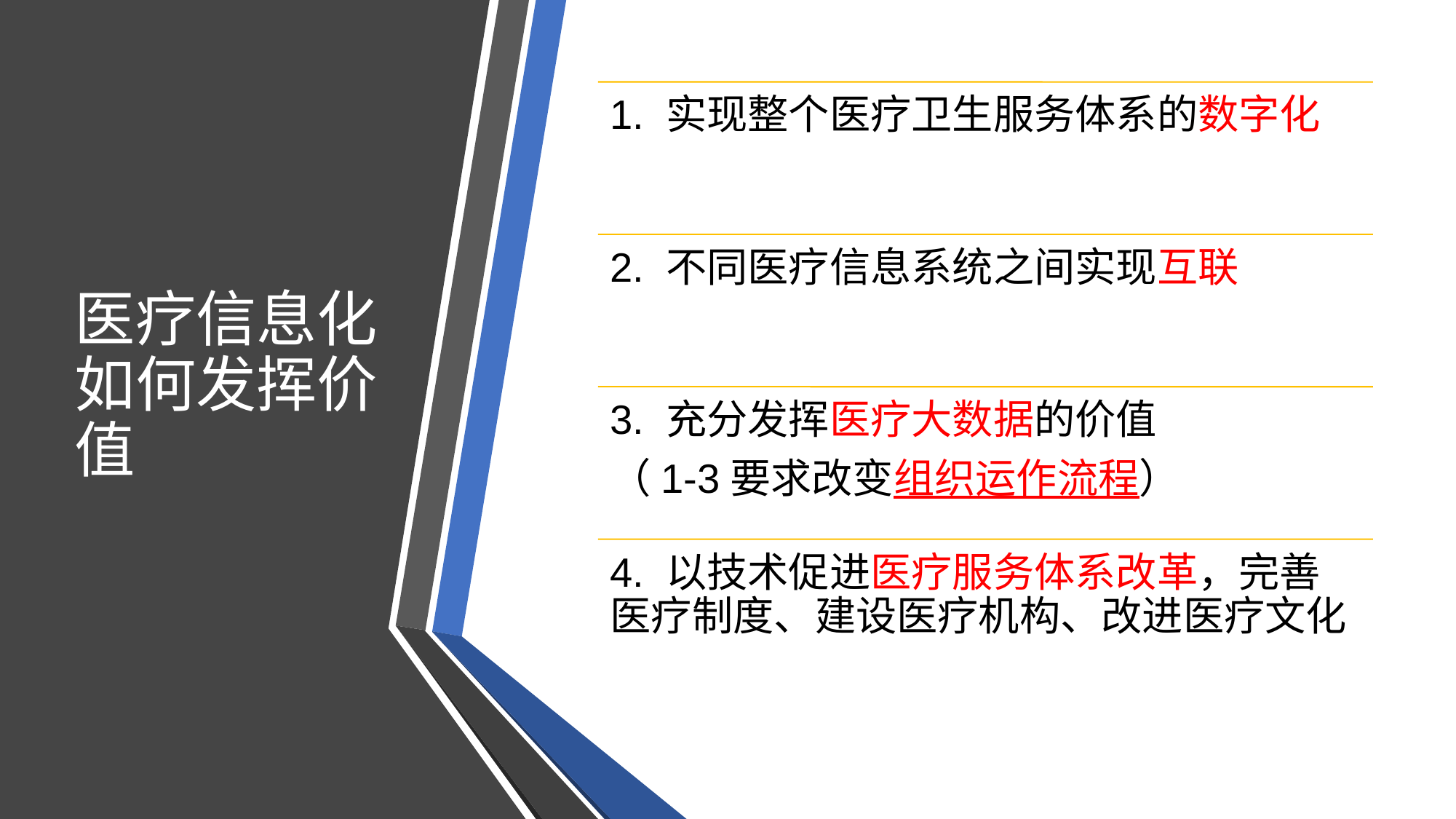

# 医疗信息化如何发挥价值
1. 实现整个医疗卫生服务体系的数字化
2. 不同医疗信息系统之间实现互联
3. 充分发挥医疗大数据的价值
（1-3要求改变组织运作流程）
4. 以技术促进医疗服务体系改革，完善医疗制度、建设医疗机构、改进医疗文化